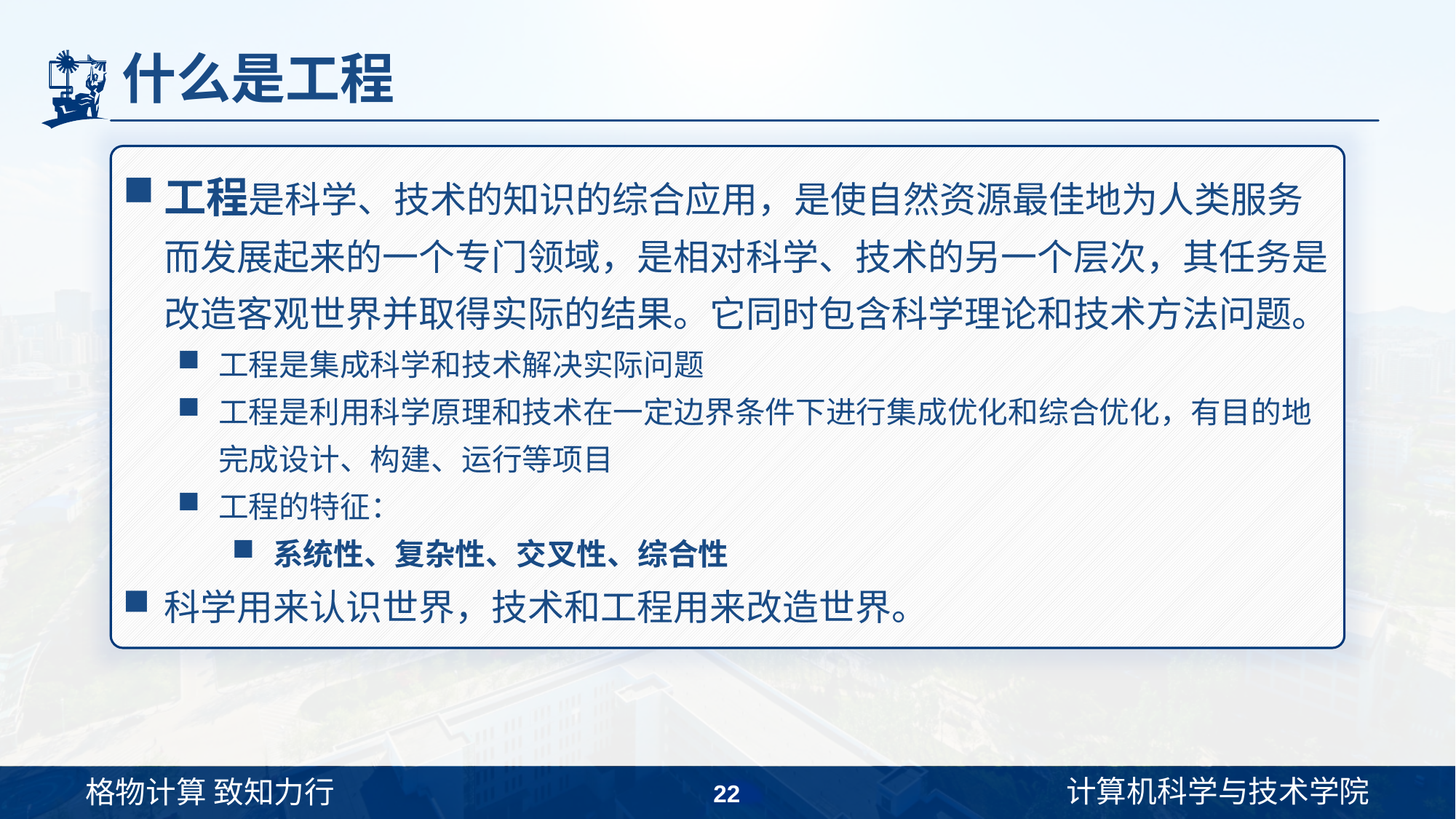

# 什么是工程
工程是科学、技术的知识的综合应用，是使自然资源最佳地为人类服务而发展起来的一个专门领域，是相对科学、技术的另一个层次，其任务是改造客观世界并取得实际的结果。它同时包含科学理论和技术方法问题。
工程是集成科学和技术解决实际问题
工程是利用科学原理和技术在一定边界条件下进行集成优化和综合优化，有目的地完成设计、构建、运行等项目
工程的特征：
系统性、复杂性、交叉性、综合性
科学用来认识世界，技术和工程用来改造世界。
22